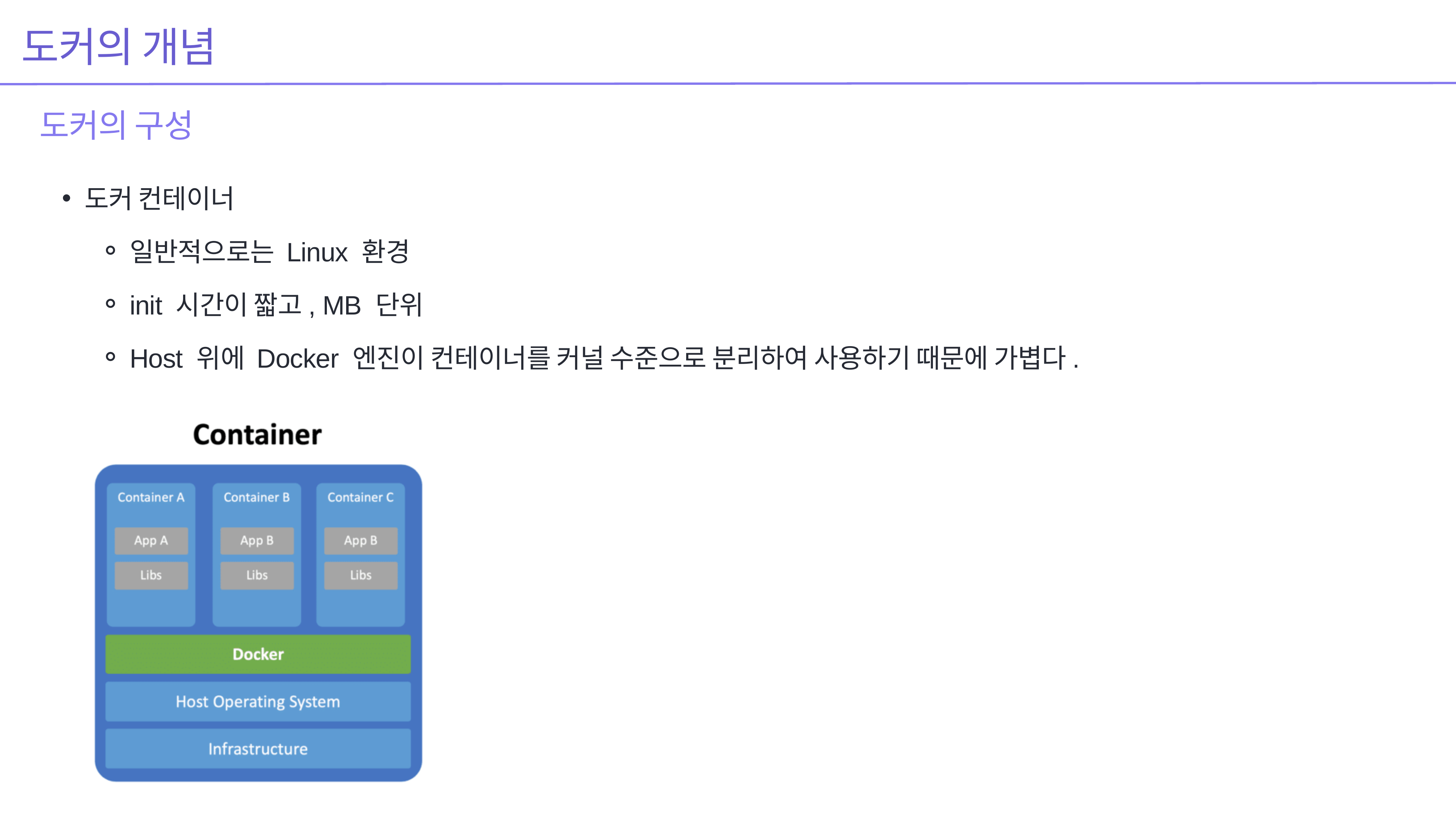

도커의 개념

도커의 구성
도커 컨테이너
일반적으로는 Linux 환경
init 시간이 짧고, MB 단위
Host 위에 Docker 엔진이 컨테이너를 커널 수준으로 분리하여 사용하기 때문에 가볍다.